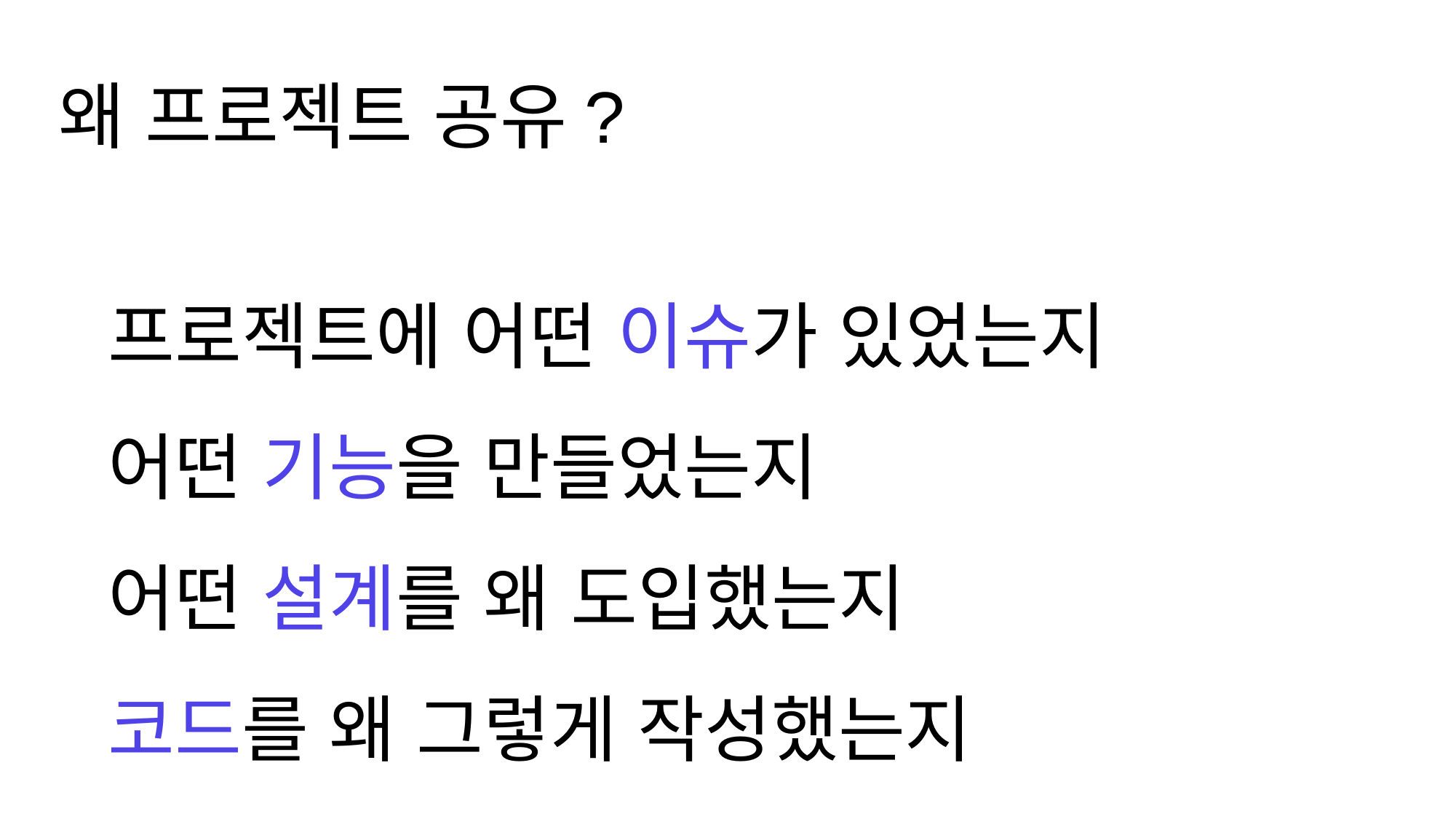

왜 프로젝트 공유?
프로젝트에 어떤 이슈가 있었는지
어떤 기능을 만들었는지
어떤 설계를 왜 도입했는지
코드를 왜 그렇게 작성했는지